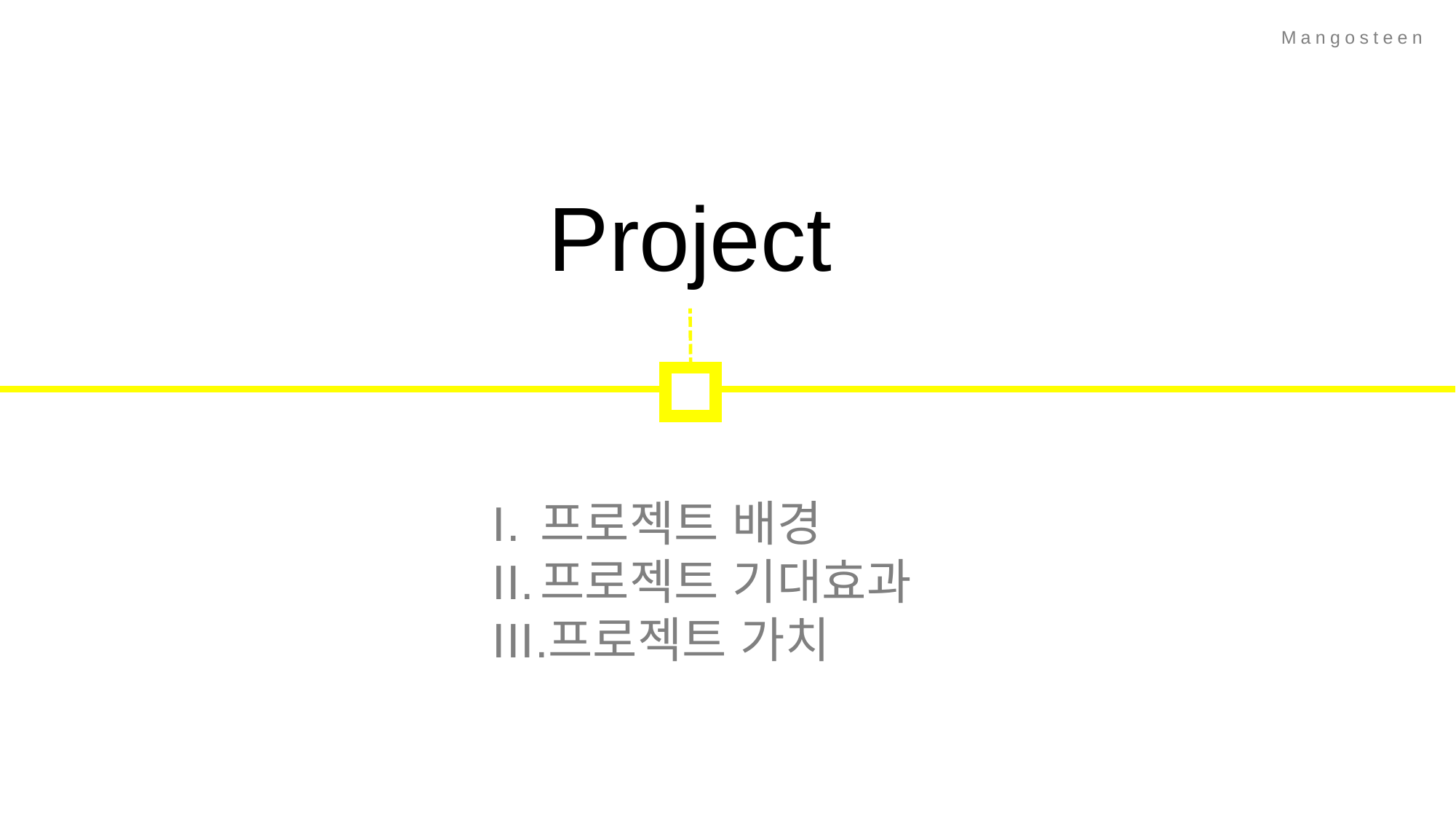

Mangosteen
Project

프로젝트 배경
프로젝트 기대효과
프로젝트 가치